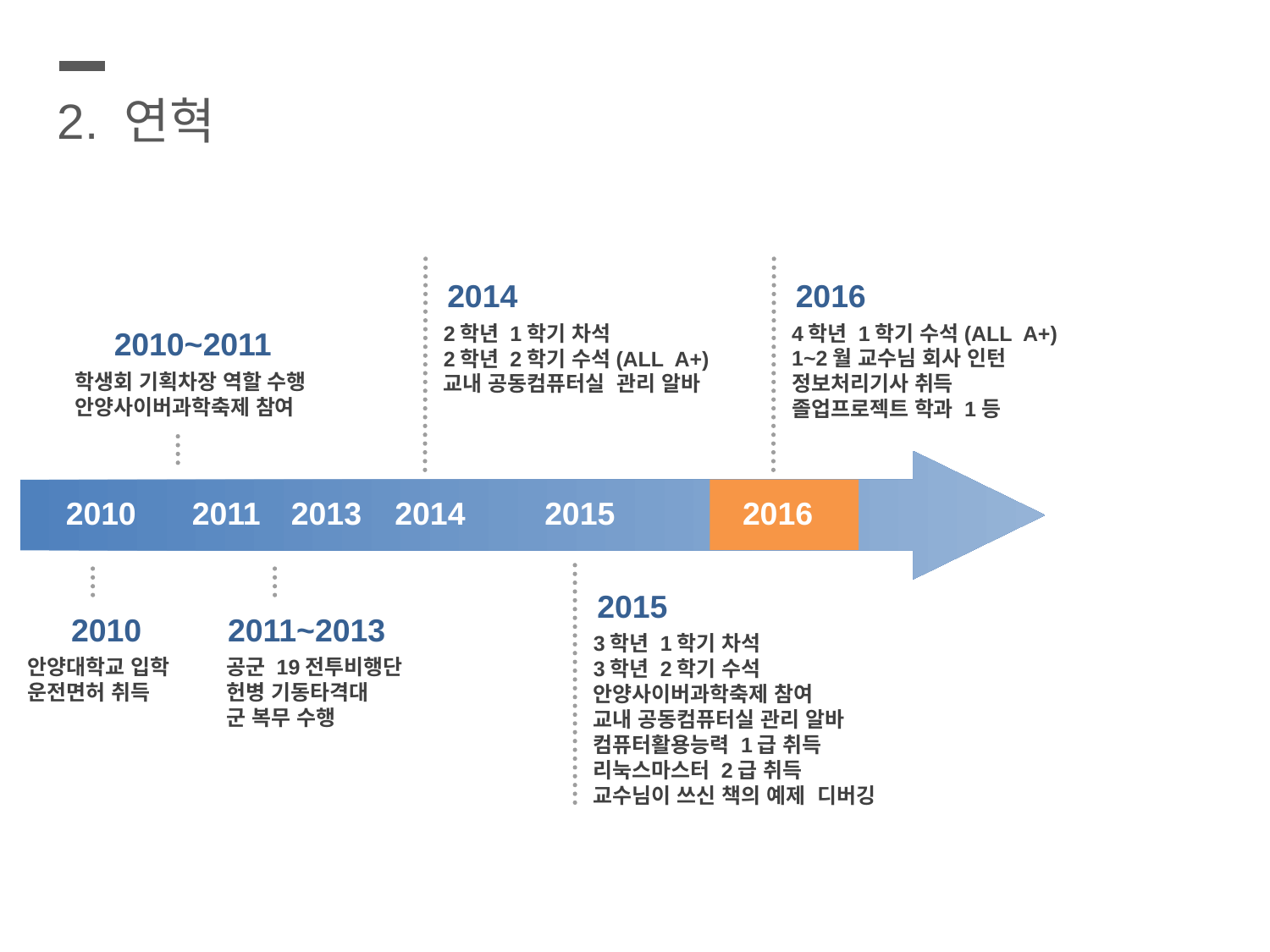

2. 연혁

2014
2016
2학년 1학기 차석
2학년 2학기 수석(ALL  A+)
교내 공동컴퓨터실  관리 알바
4학년 1학기 수석(ALL  A+)
1~2월 교수님 회사 인턴
정보처리기사 취득
졸업프로젝트 학과 1등
2010~2011
학생회 기획차장 역할 수행
안양사이버과학축제 참여

2010
2011
2013
2014
2015
2016

2015
2010
2011~2013
3학년 1학기 차석
3학년 2학기 수석
안양사이버과학축제 참여
교내 공동컴퓨터실 관리 알바
컴퓨터활용능력 1급 취득
리눅스마스터 2급 취득
교수님이 쓰신 책의 예제  디버깅
안양대학교 입학
운전면허 취득
공군 19전투비행단
헌병 기동타격대
군 복무 수행